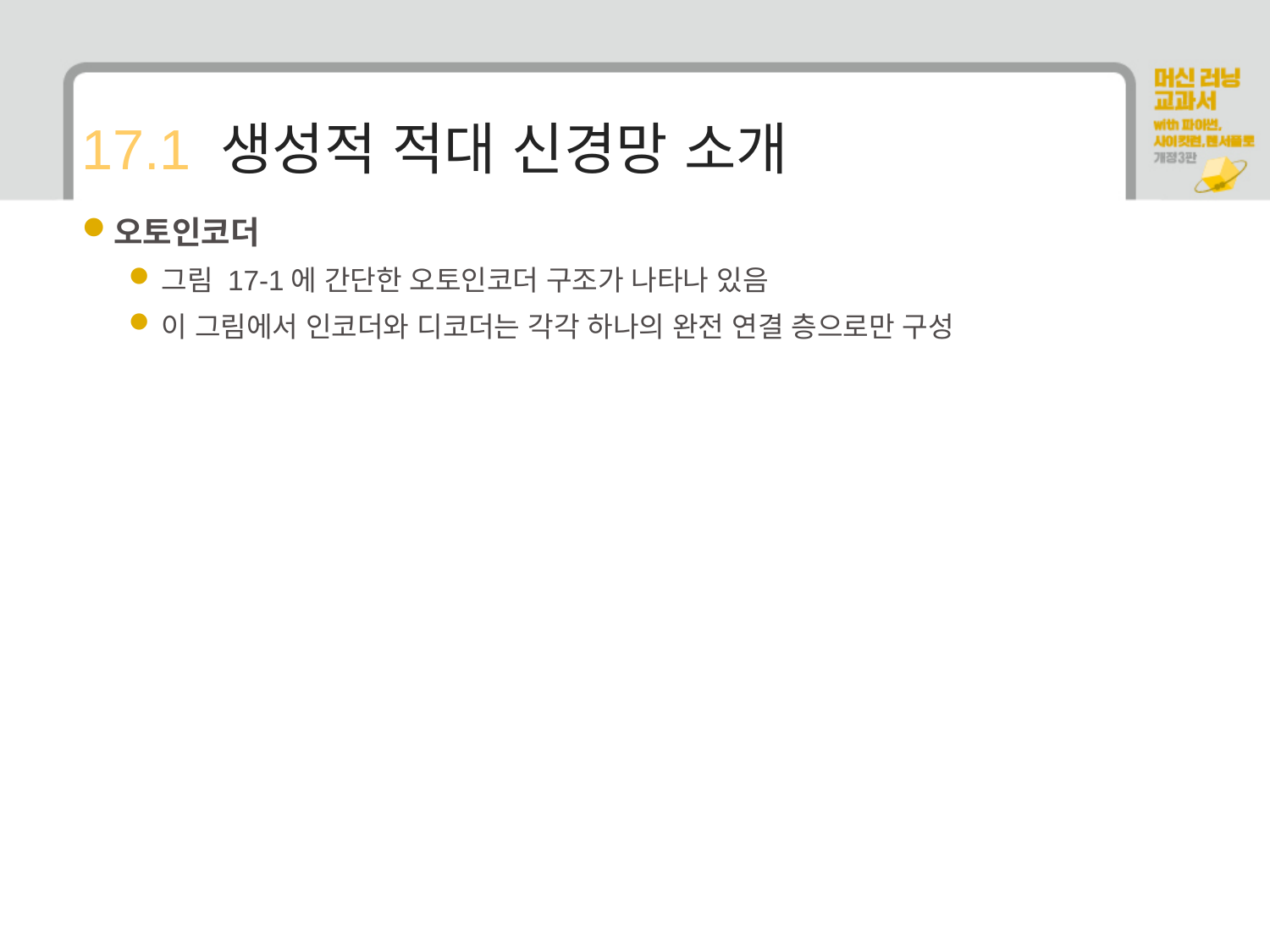

# 17.1 생성적 적대 신경망 소개
오토인코더
그림 17-1에 간단한 오토인코더 구조가 나타나 있음
이 그림에서 인코더와 디코더는 각각 하나의 완전 연결 층으로만 구성